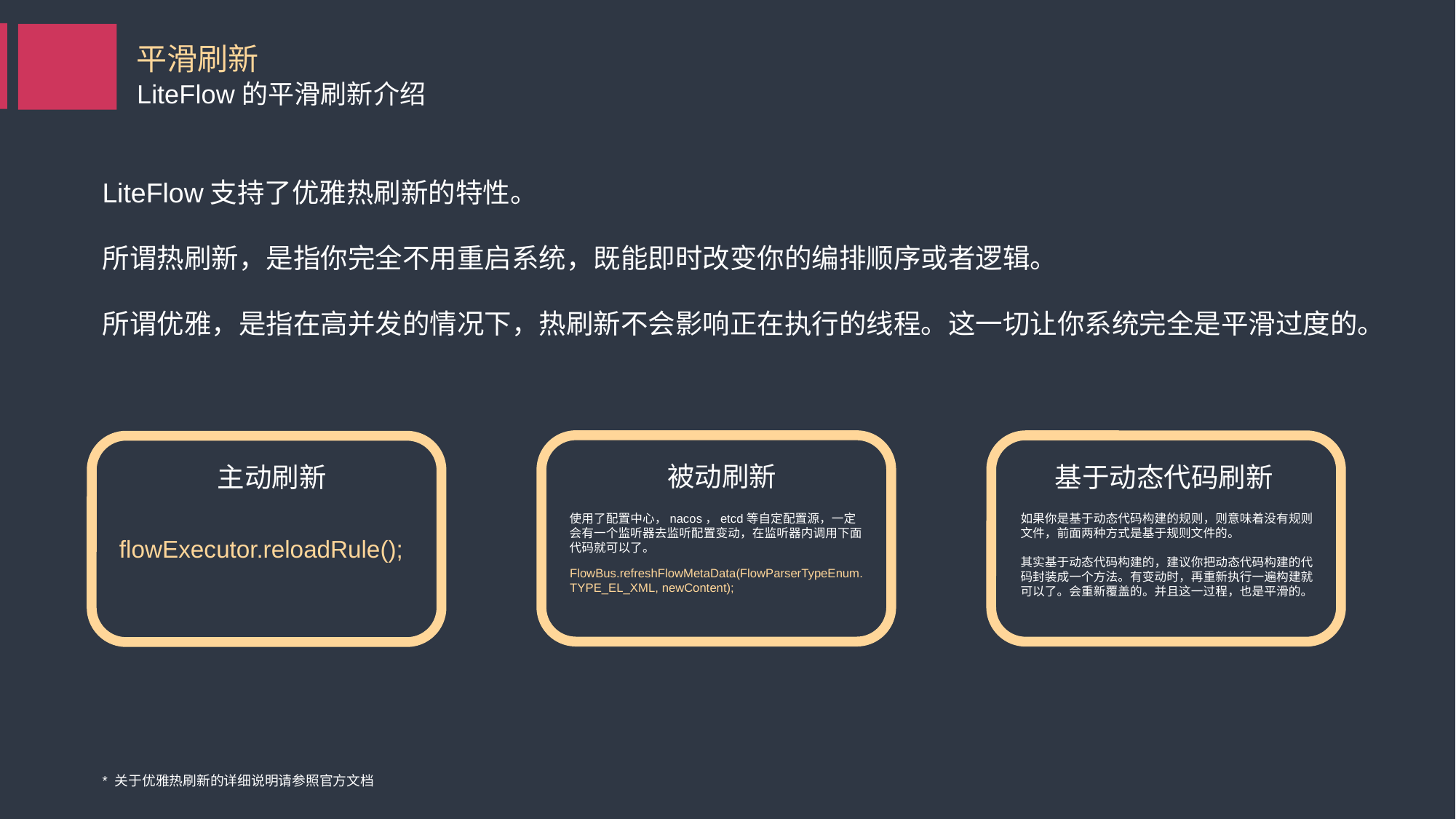

平滑刷新
LiteFlow的平滑刷新介绍
LiteFlow支持了优雅热刷新的特性。

所谓热刷新，是指你完全不用重启系统，既能即时改变你的编排顺序或者逻辑。

所谓优雅，是指在高并发的情况下，热刷新不会影响正在执行的线程。这一切让你系统完全是平滑过度的。

被动刷新
主动刷新
基于动态代码刷新
使用了配置中心，nacos，etcd等自定配置源，一定会有一个监听器去监听配置变动，在监听器内调用下面代码就可以了。
如果你是基于动态代码构建的规则，则意味着没有规则文件，前面两种方式是基于规则文件的。

其实基于动态代码构建的，建议你把动态代码构建的代码封装成一个方法。有变动时，再重新执行一遍构建就可以了。会重新覆盖的。并且这一过程，也是平滑的。
flowExecutor.reloadRule();
FlowBus.refreshFlowMetaData(FlowParserTypeEnum.TYPE_EL_XML, newContent);
* 关于优雅热刷新的详细说明请参照官方文档